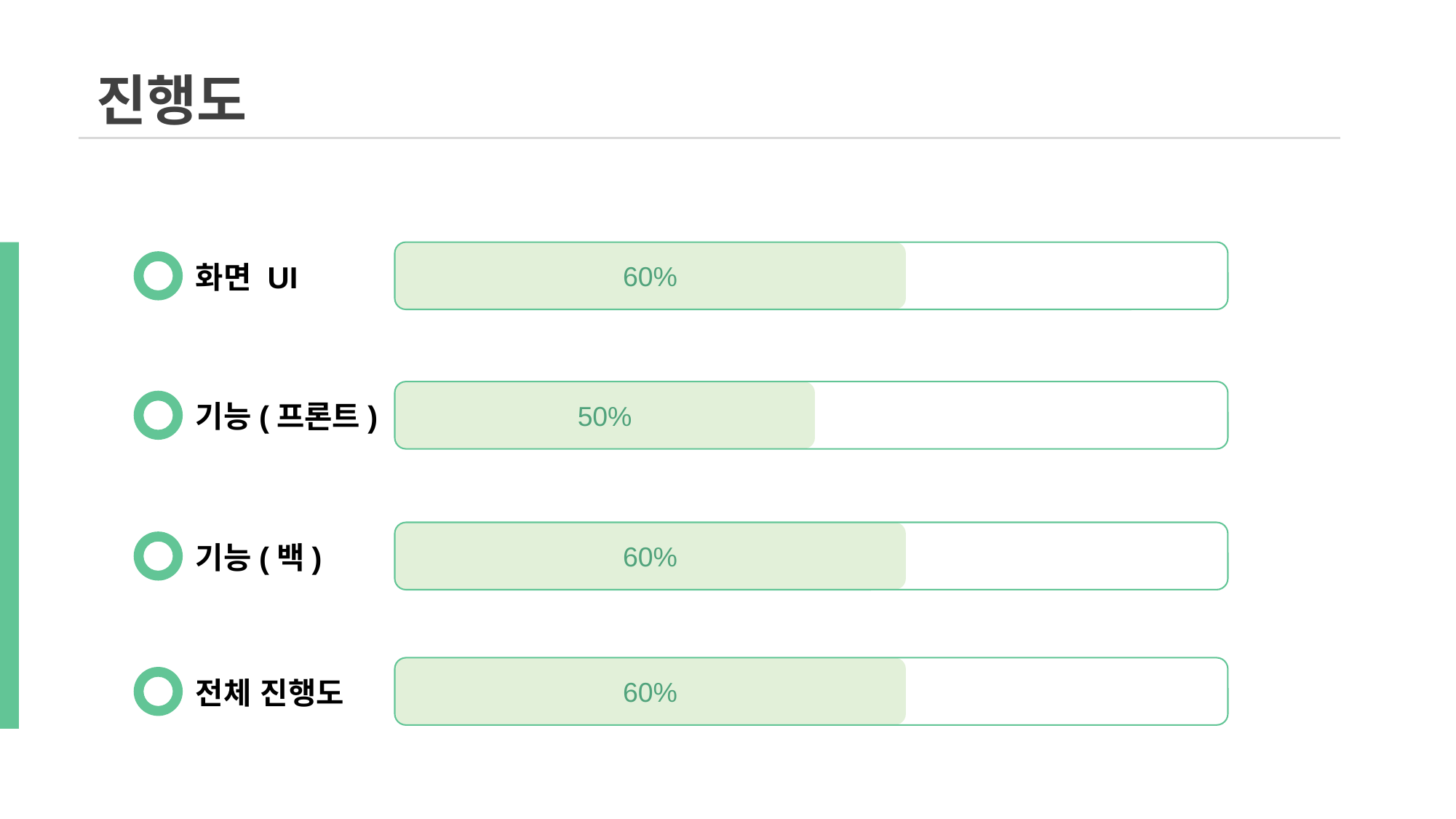

진행도

60%

화면 UI
50%

기능(프론트)
60%

기능(백)
60%

전체 진행도